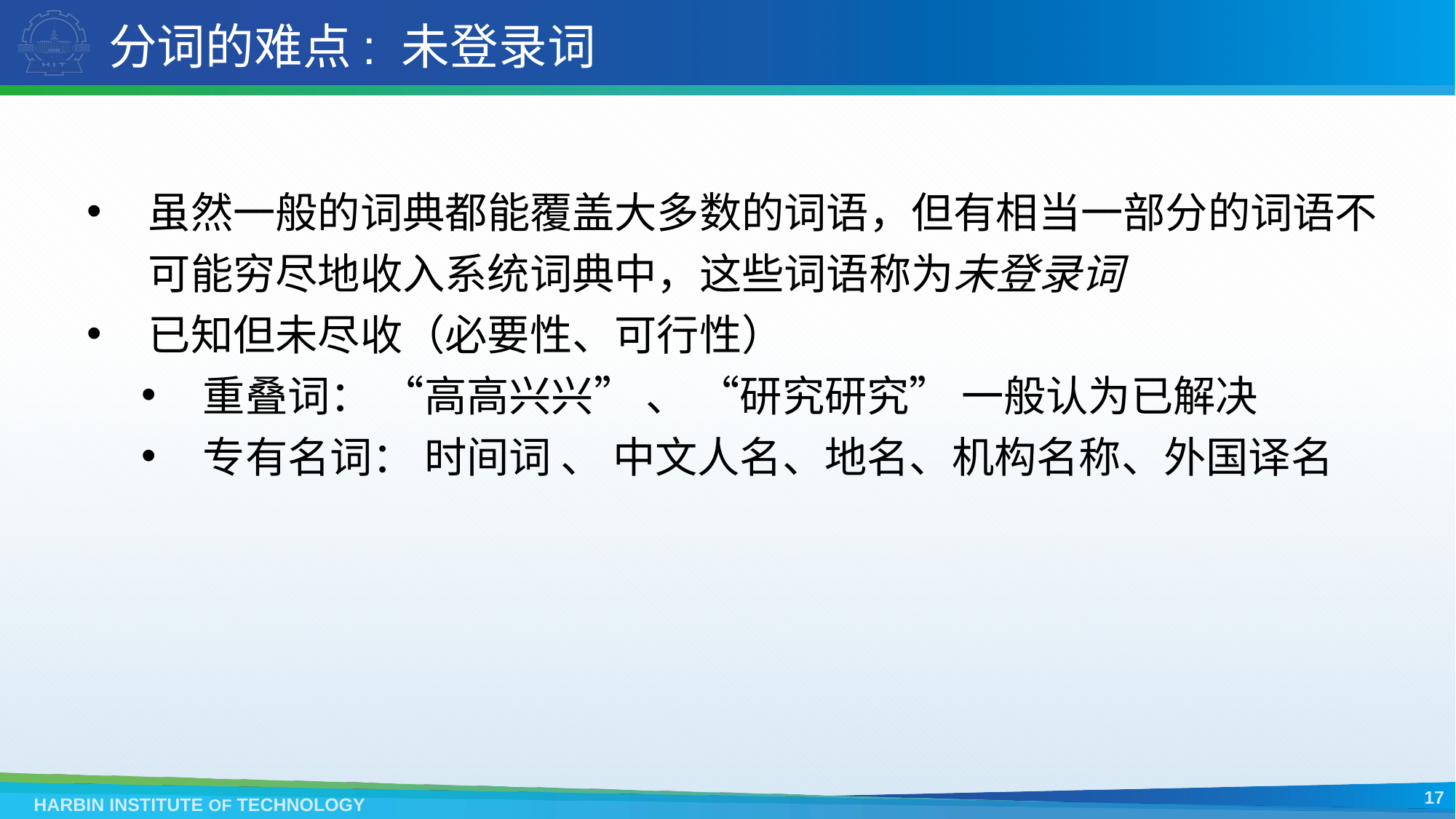

# 分词的难点: 未登录词
虽然一般的词典都能覆盖大多数的词语，但有相当一部分的词语不可能穷尽地收入系统词典中，这些词语称为未登录词
已知但未尽收（必要性、可行性）
重叠词： “高高兴兴” 、 “研究研究” 一般认为已解决
专有名词： 时间词 、 中文人名、地名、机构名称、外国译名
17
HARBIN INSTITUTE OF TECHNOLOGY